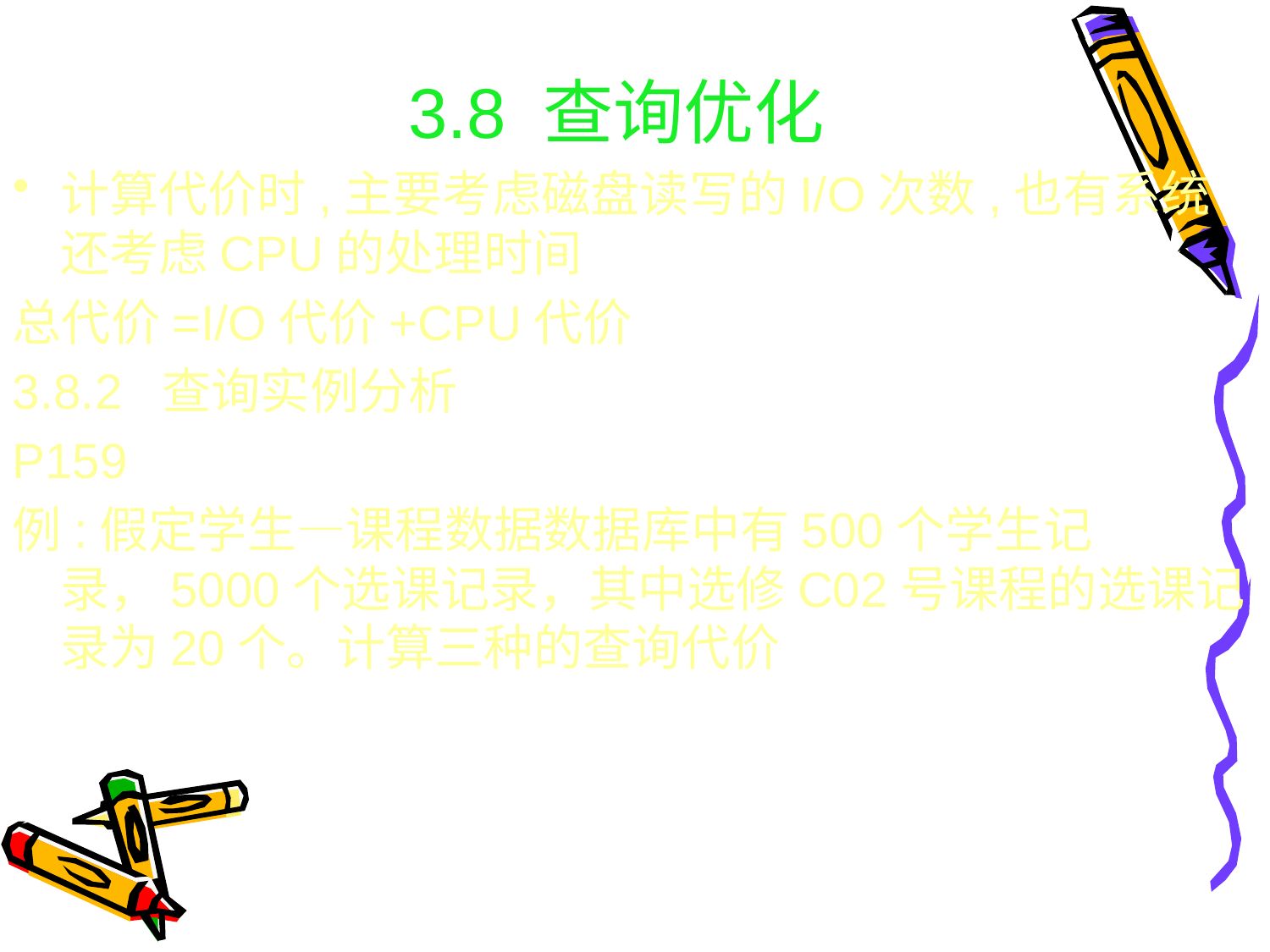

# 3.8 查询优化
计算代价时,主要考虑磁盘读写的I/O次数,也有系统还考虑CPU的处理时间
总代价=I/O代价+CPU代价
3.8.2  查询实例分析
P159
例:假定学生—课程数据数据库中有500个学生记录，5000个选课记录，其中选修C02号课程的选课记录为20个。计算三种的查询代价